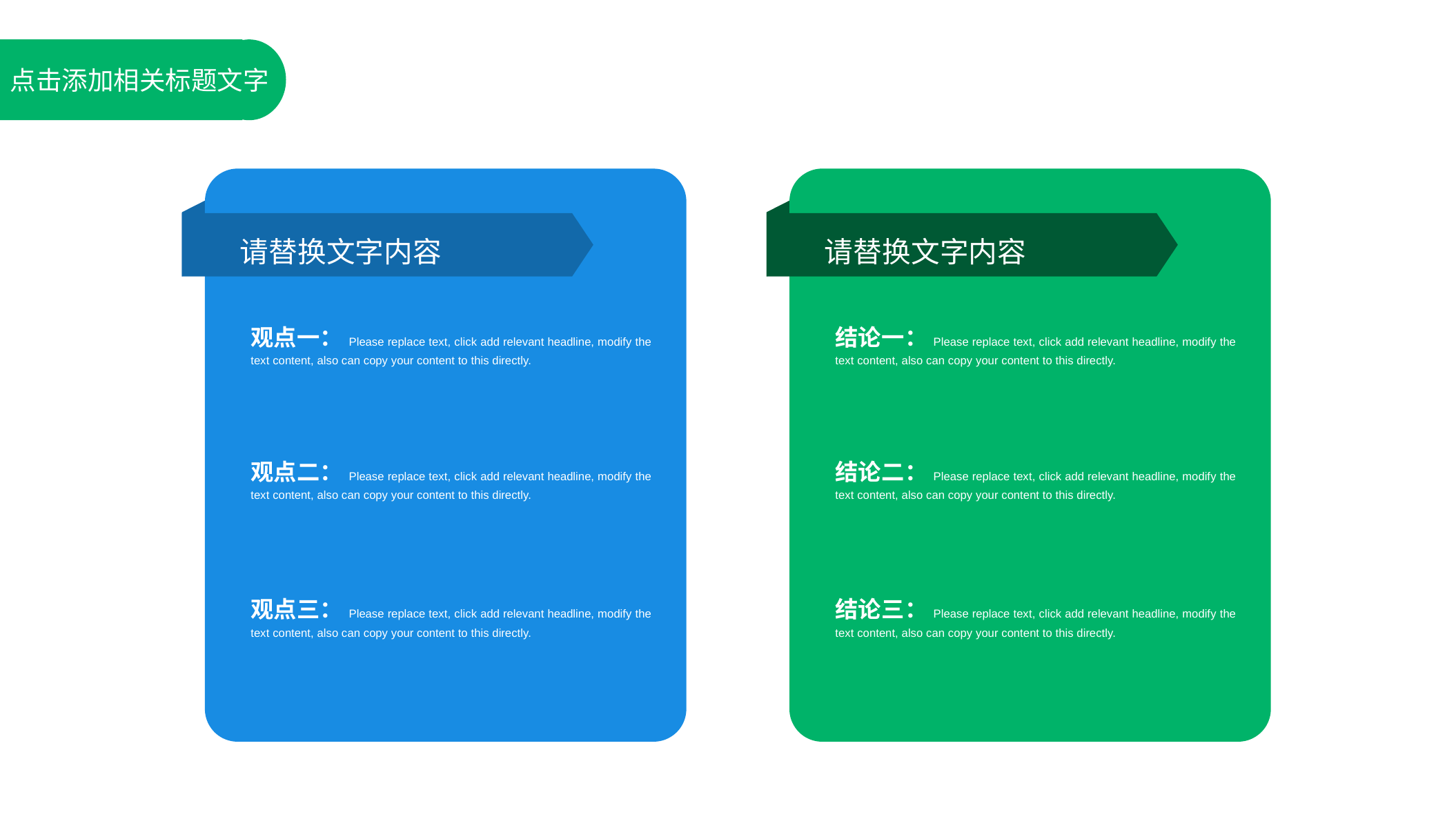

点击添加相关标题文字

请替换文字内容
请替换文字内容
观点一：Please replace text, click add relevant headline, modify the text content, also can copy your content to this directly.
结论一：Please replace text, click add relevant headline, modify the text content, also can copy your content to this directly.
观点二：Please replace text, click add relevant headline, modify the text content, also can copy your content to this directly.
结论二：Please replace text, click add relevant headline, modify the text content, also can copy your content to this directly.
观点三：Please replace text, click add relevant headline, modify the text content, also can copy your content to this directly.
结论三：Please replace text, click add relevant headline, modify the text content, also can copy your content to this directly.